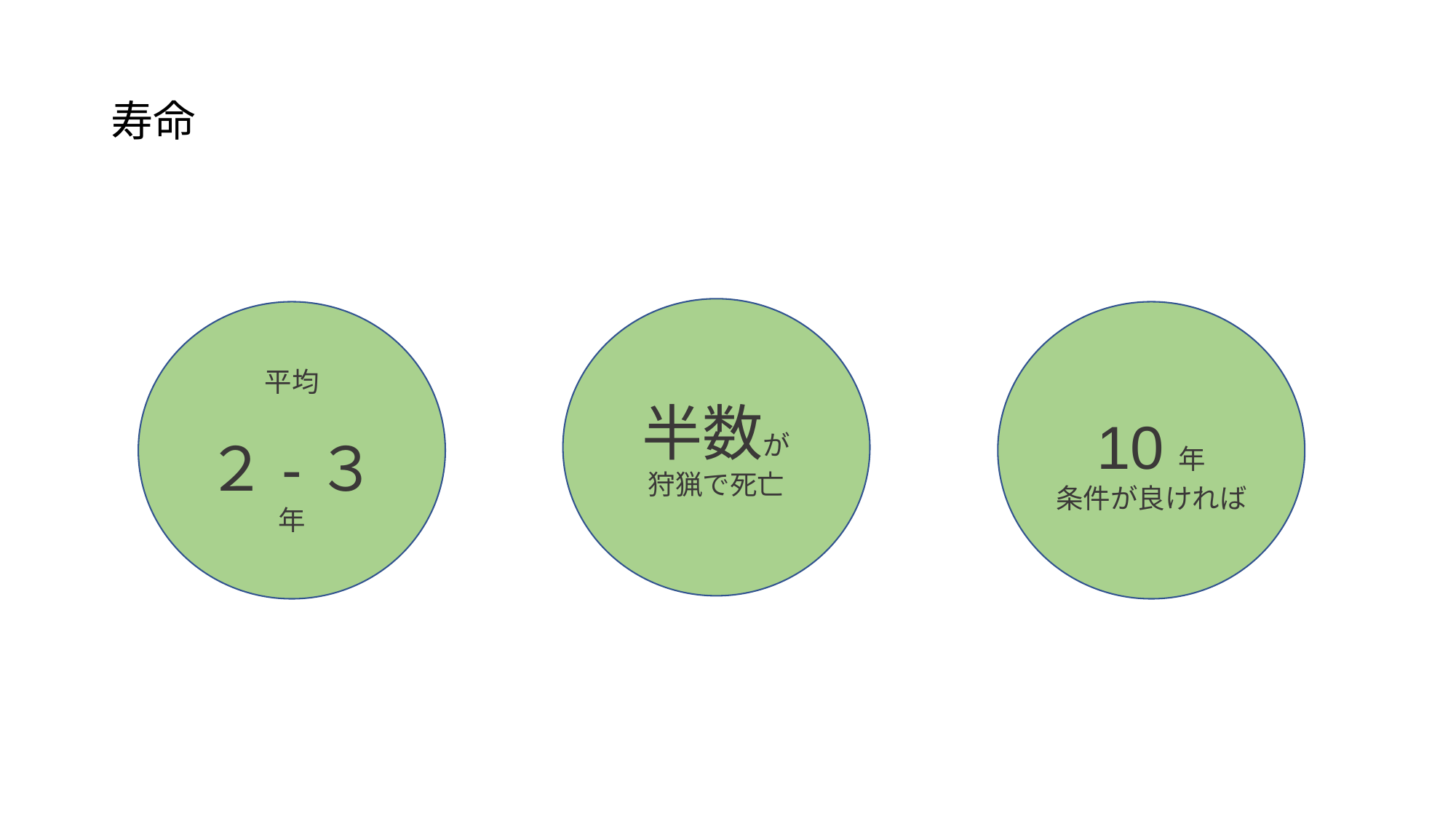

# 寿命
半数が
狩猟で死亡
平均

２-３年
10年
条件が良ければ